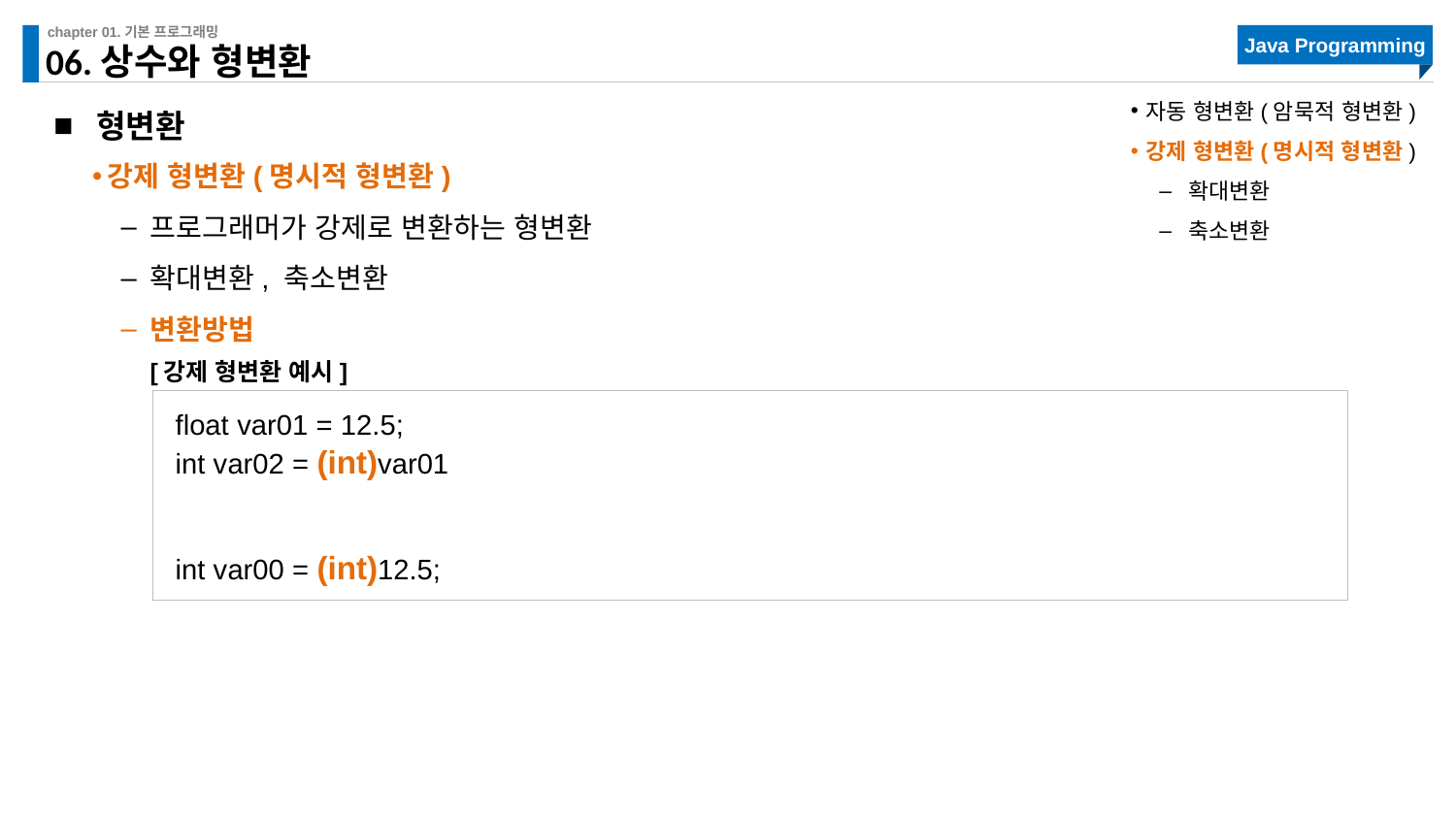

# 06.상수와 형변환
자동 형변환(암묵적 형변환)
강제 형변환(명시적 형변환)
확대변환
축소변환
형변환
강제 형변환(명시적 형변환)
프로그래머가 강제로 변환하는 형변환
확대변환, 축소변환
변환방법

[강제 형변환 예시]
float var01 = 12.5;
int var02 = (int)var01

int var00 = (int)12.5;